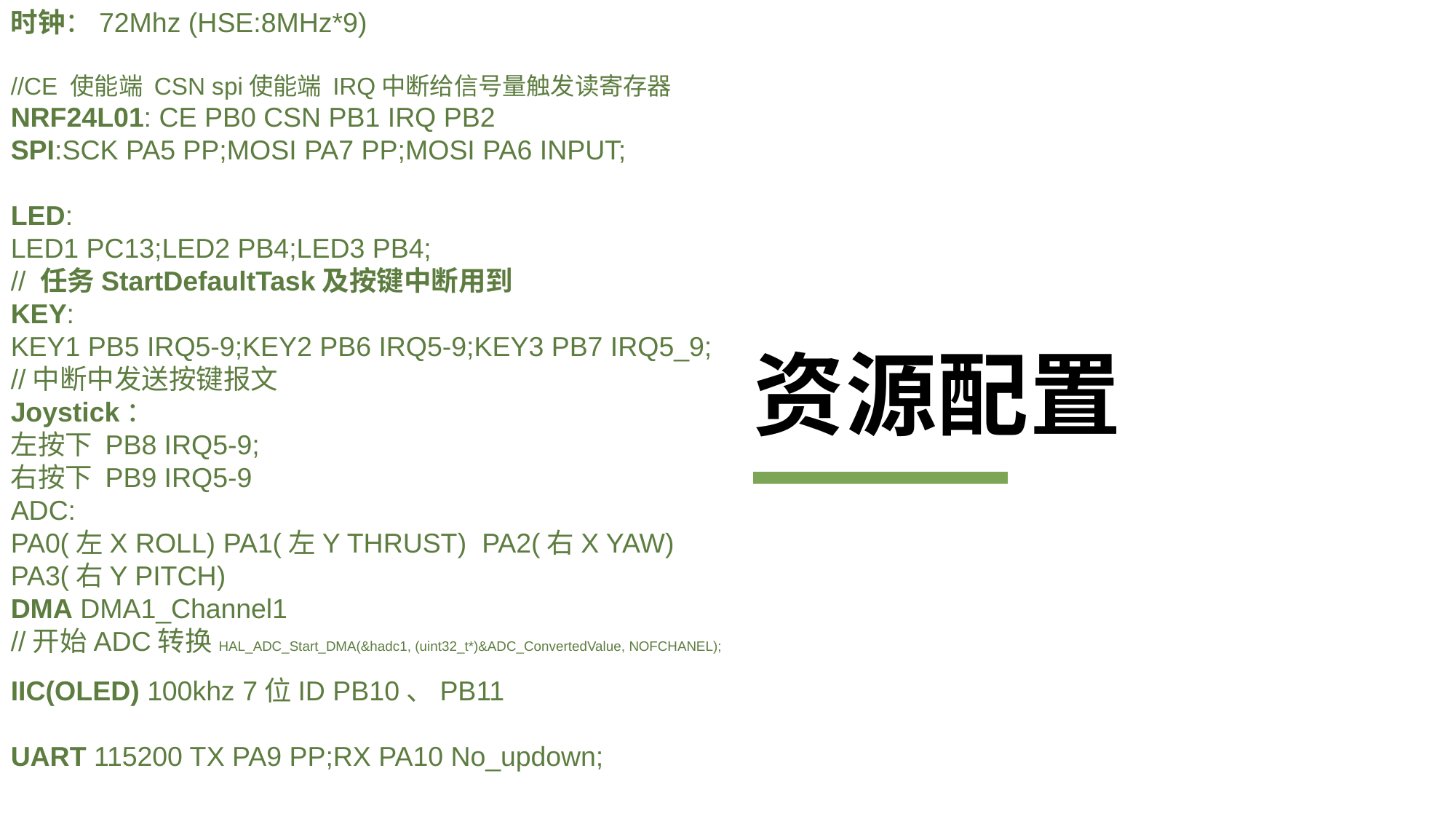

时钟：72Mhz (HSE:8MHz*9)

//CE 使能端 CSN spi使能端 IRQ中断给信号量触发读寄存器
NRF24L01: CE PB0 CSN PB1 IRQ PB2
SPI:SCK PA5 PP;MOSI PA7 PP;MOSI PA6 INPUT;

LED:
LED1 PC13;LED2 PB4;LED3 PB4;
// 任务StartDefaultTask及按键中断用到
KEY:
KEY1 PB5 IRQ5-9;KEY2 PB6 IRQ5-9;KEY3 PB7 IRQ5_9;
//中断中发送按键报文
Joystick：
左按下 PB8 IRQ5-9;
右按下 PB9 IRQ5-9
ADC:
PA0(左X ROLL) PA1(左Y THRUST)  PA2(右X YAW) PA3(右Y PITCH)
DMA DMA1_Channel1
//开始ADC转换HAL_ADC_Start_DMA(&hadc1, (uint32_t*)&ADC_ConvertedValue, NOFCHANEL);

IIC(OLED) 100khz 7位ID PB10、PB11

UART 115200 TX PA9 PP;RX PA10 No_updown;

# 资源配置